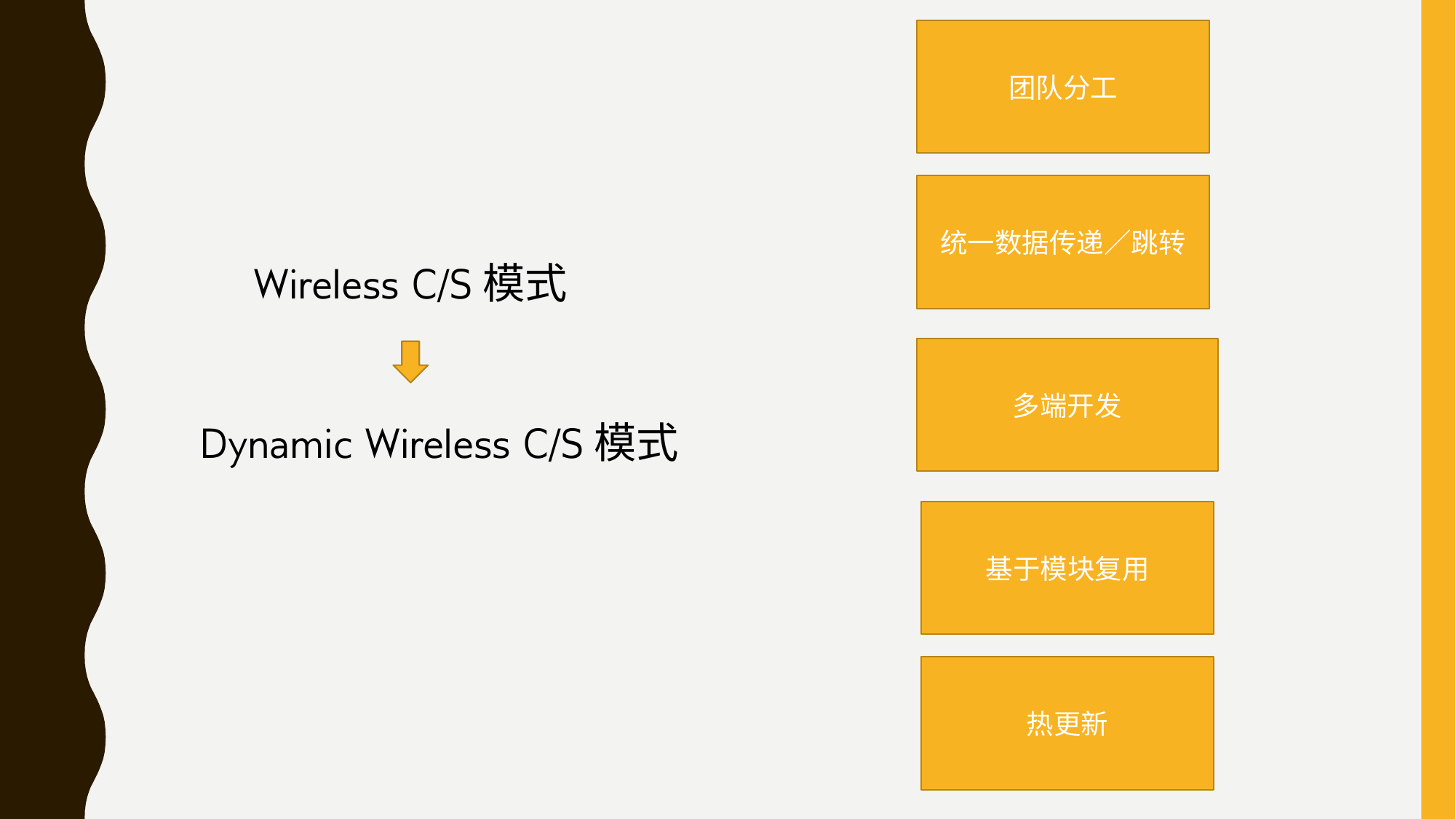

团队分工
统一数据传递／跳转
Wireless C/S模式
多端开发

Dynamic Wireless C/S模式
基于模块复用
热更新